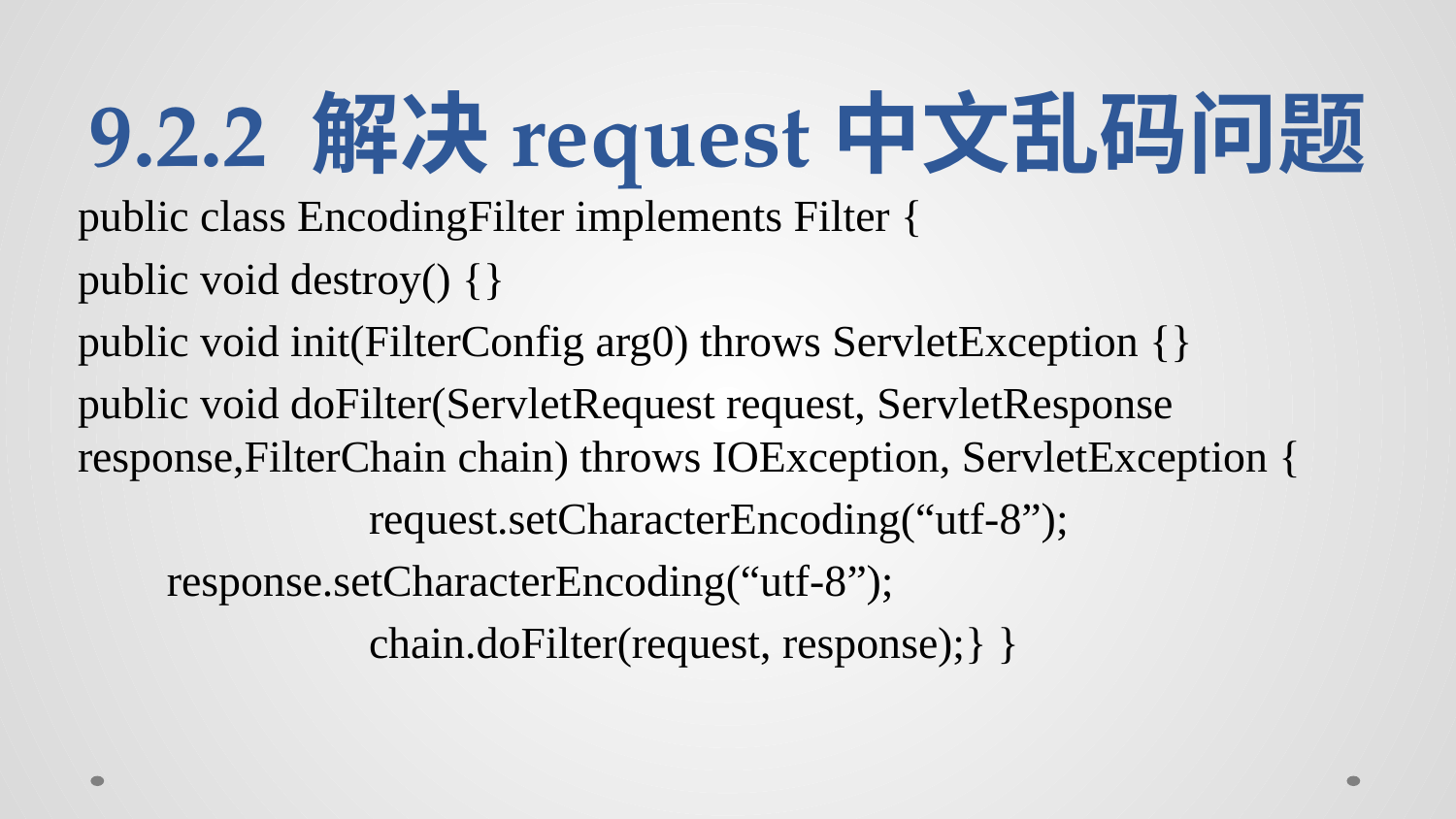

# 9.2.2 解决request中文乱码问题
public class EncodingFilter implements Filter {
public void destroy() {}
public void init(FilterConfig arg0) throws ServletException {}
public void doFilter(ServletRequest request, ServletResponse response,FilterChain chain) throws IOException, ServletException {
		request.setCharacterEncoding(“utf-8”);
        response.setCharacterEncoding(“utf-8”);
		chain.doFilter(request, response);} }